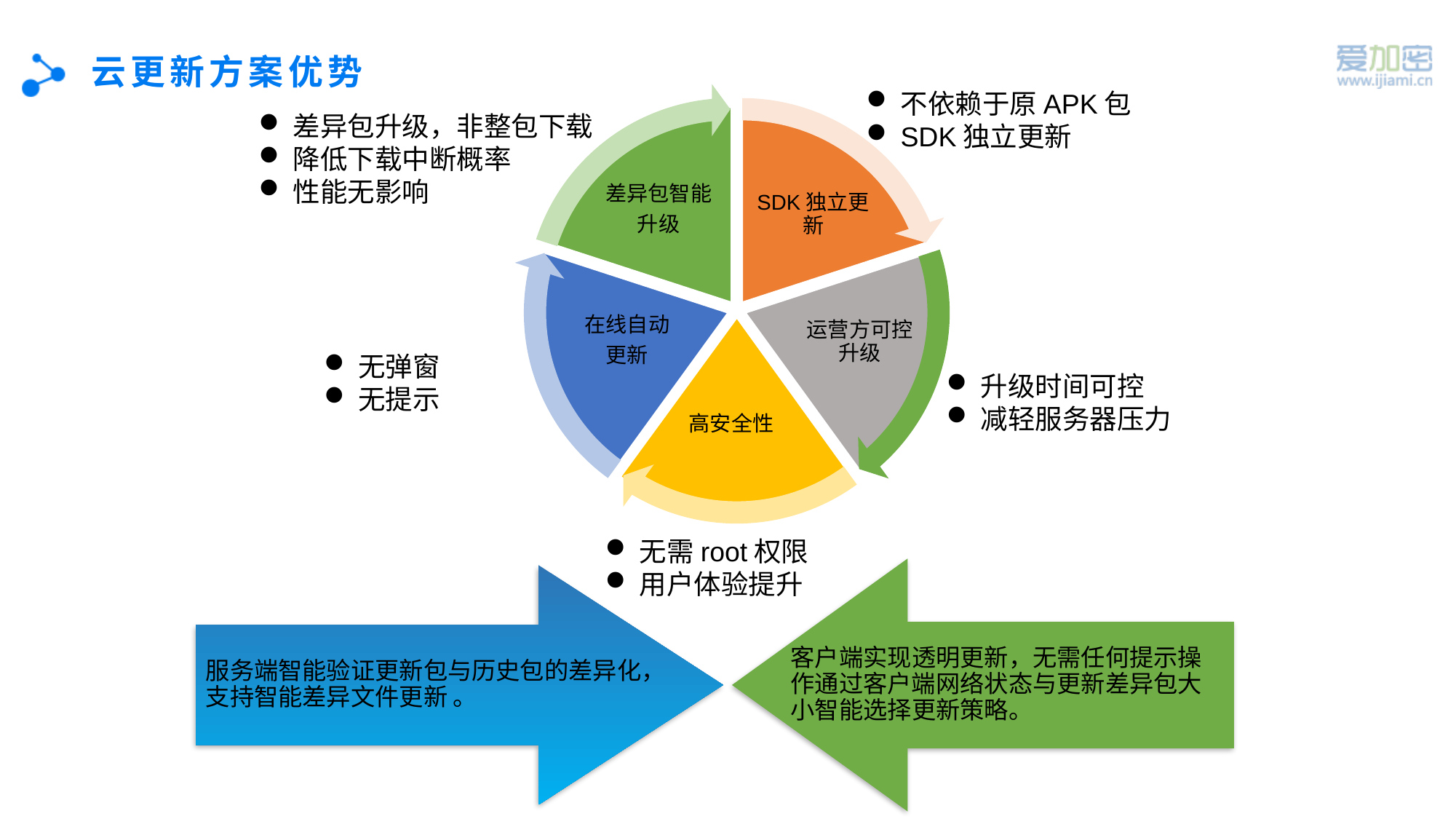

# 云更新方案优势
不依赖于原APK包
SDK独立更新

差异包升级，非整包下载
降低下载中断概率
性能无影响

SDK独立更新

运营方可控升级

差异包智能
升级
在线自动
更新
无弹窗
无提示
升级时间可控
减轻服务器压力
高安全性
无需root权限
用户体验提升
客户端实现透明更新，无需任何提示操作通过客户端网络状态与更新差异包大小智能选择更新策略。
服务端智能验证更新包与历史包的差异化，支持智能差异文件更新 。